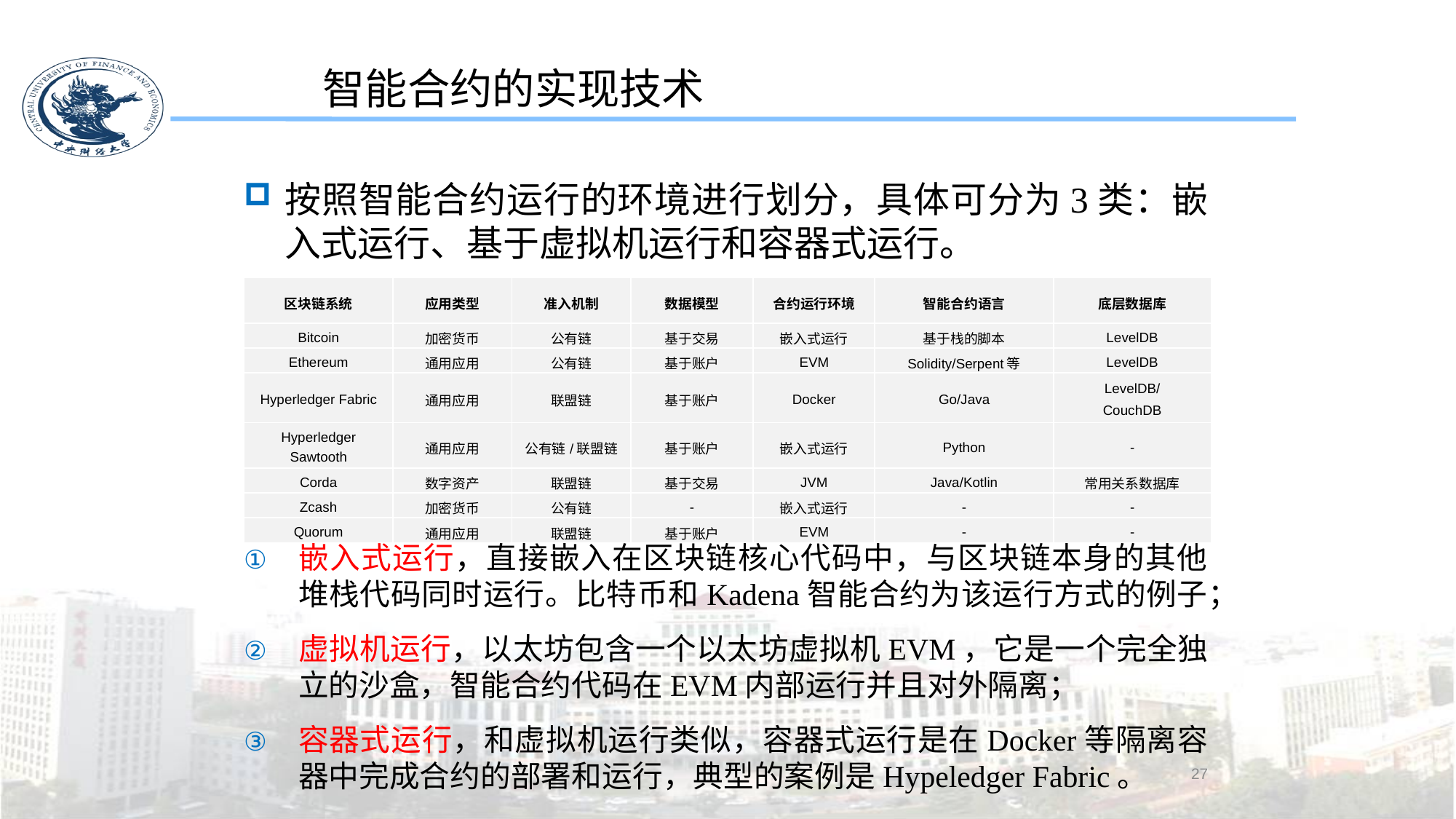

智能合约的实现技术
按照智能合约运行的环境进行划分，具体可分为3类：嵌入式运行、基于虚拟机运行和容器式运行。
| 区块链系统 | 应用类型 | 准入机制 | 数据模型 | 合约运行环境 | 智能合约语言 | 底层数据库 |
| --- | --- | --- | --- | --- | --- | --- |
| Bitcoin | 加密货币 | 公有链 | 基于交易 | 嵌入式运行 | 基于栈的脚本 | LevelDB |
| Ethereum | 通用应用 | 公有链 | 基于账户 | EVM | Solidity/Serpent等 | LevelDB |
| Hyperledger Fabric | 通用应用 | 联盟链 | 基于账户 | Docker | Go/Java | LevelDB/ CouchDB |
| Hyperledger Sawtooth | 通用应用 | 公有链/联盟链 | 基于账户 | 嵌入式运行 | Python | - |
| Corda | 数字资产 | 联盟链 | 基于交易 | JVM | Java/Kotlin | 常用关系数据库 |
| Zcash | 加密货币 | 公有链 | - | 嵌入式运行 | - | - |
| Quorum | 通用应用 | 联盟链 | 基于账户 | EVM | - | - |
嵌入式运行，直接嵌入在区块链核心代码中，与区块链本身的其他堆栈代码同时运行。比特币和Kadena智能合约为该运行方式的例子；
虚拟机运行，以太坊包含一个以太坊虚拟机EVM，它是一个完全独立的沙盒，智能合约代码在EVM内部运行并且对外隔离；
容器式运行，和虚拟机运行类似，容器式运行是在Docker等隔离容器中完成合约的部署和运行，典型的案例是Hypeledger Fabric。
27